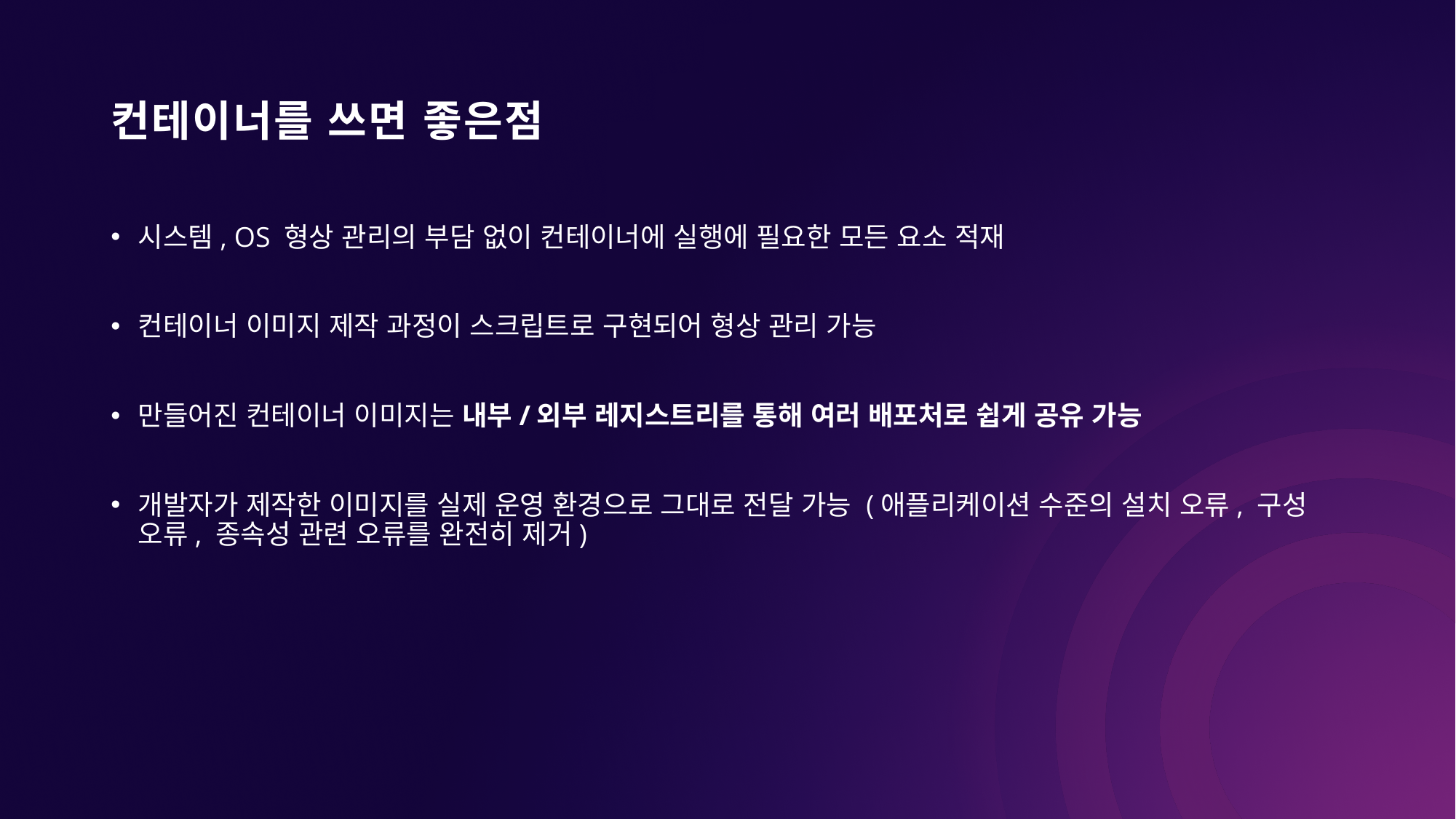

# 컨테이너를 쓰면 좋은점
시스템, OS 형상 관리의 부담 없이 컨테이너에 실행에 필요한 모든 요소 적재

컨테이너 이미지 제작 과정이 스크립트로 구현되어 형상 관리 가능

만들어진 컨테이너 이미지는 내부/외부 레지스트리를 통해 여러 배포처로 쉽게 공유 가능

개발자가 제작한 이미지를 실제 운영 환경으로 그대로 전달 가능 (애플리케이션 수준의 설치 오류, 구성 오류, 종속성 관련 오류를 완전히 제거)